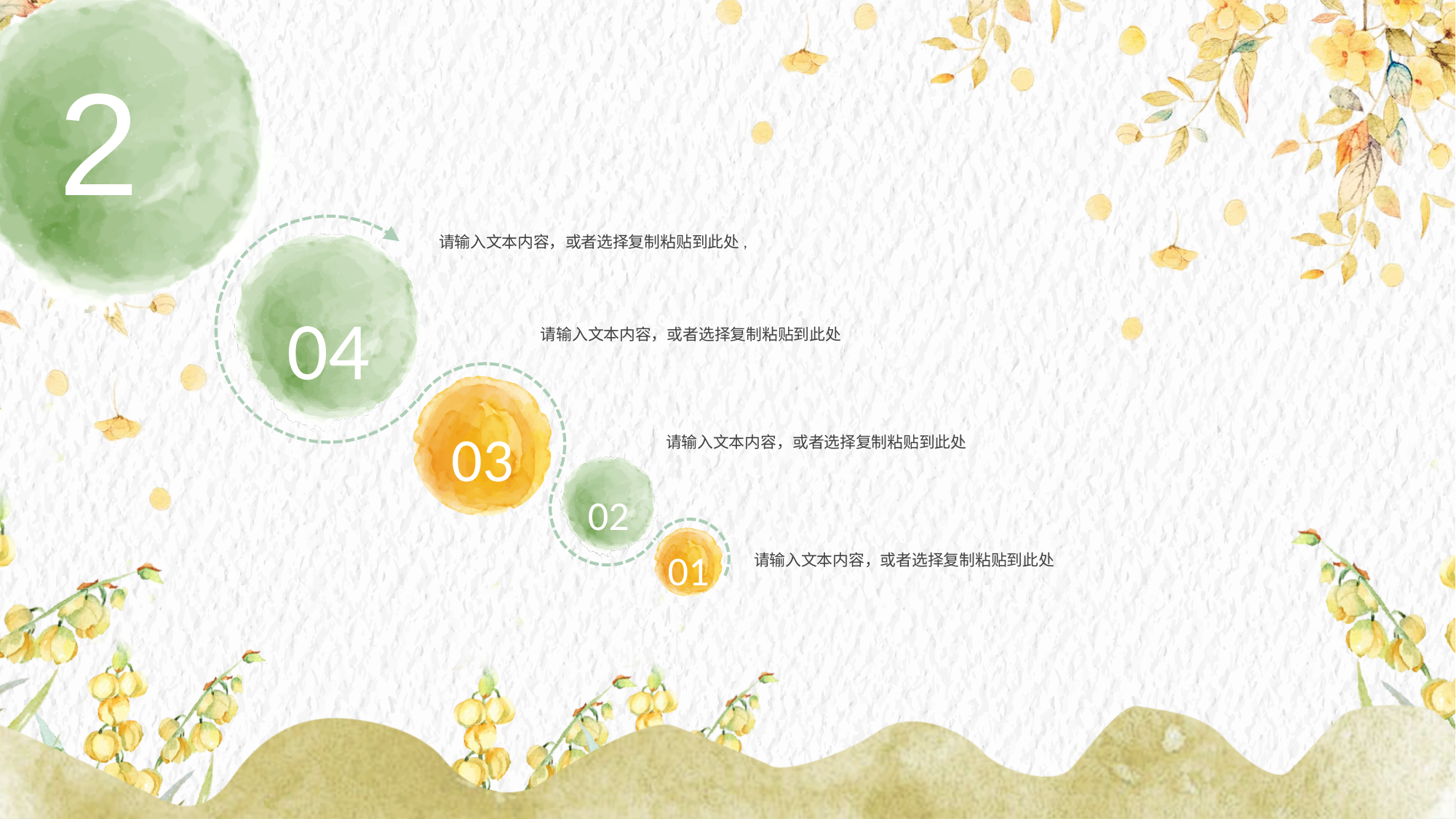

请输入文本内容，或者选择复制粘贴到此处,
04
请输入文本内容，或者选择复制粘贴到此处
03
请输入文本内容，或者选择复制粘贴到此处
02
01
请输入文本内容，或者选择复制粘贴到此处